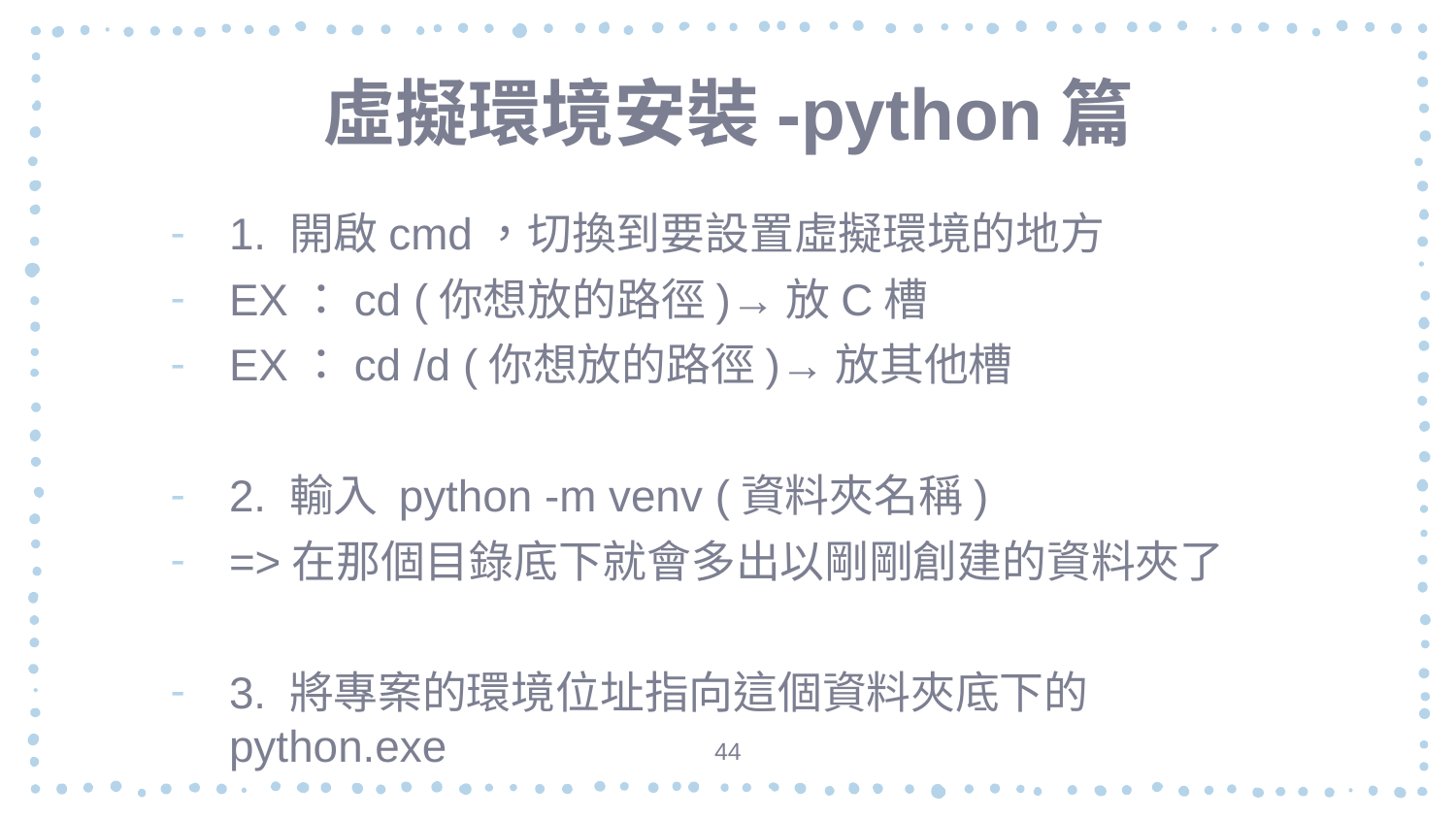

# 虛擬環境安裝-python篇
1. 開啟cmd，切換到要設置虛擬環境的地方
EX：cd (你想放的路徑)→放C槽
EX：cd /d (你想放的路徑)→放其他槽

2. 輸入 python -m venv (資料夾名稱)
=>在那個目錄底下就會多出以剛剛創建的資料夾了

3. 將專案的環境位址指向這個資料夾底下的python.exe
44